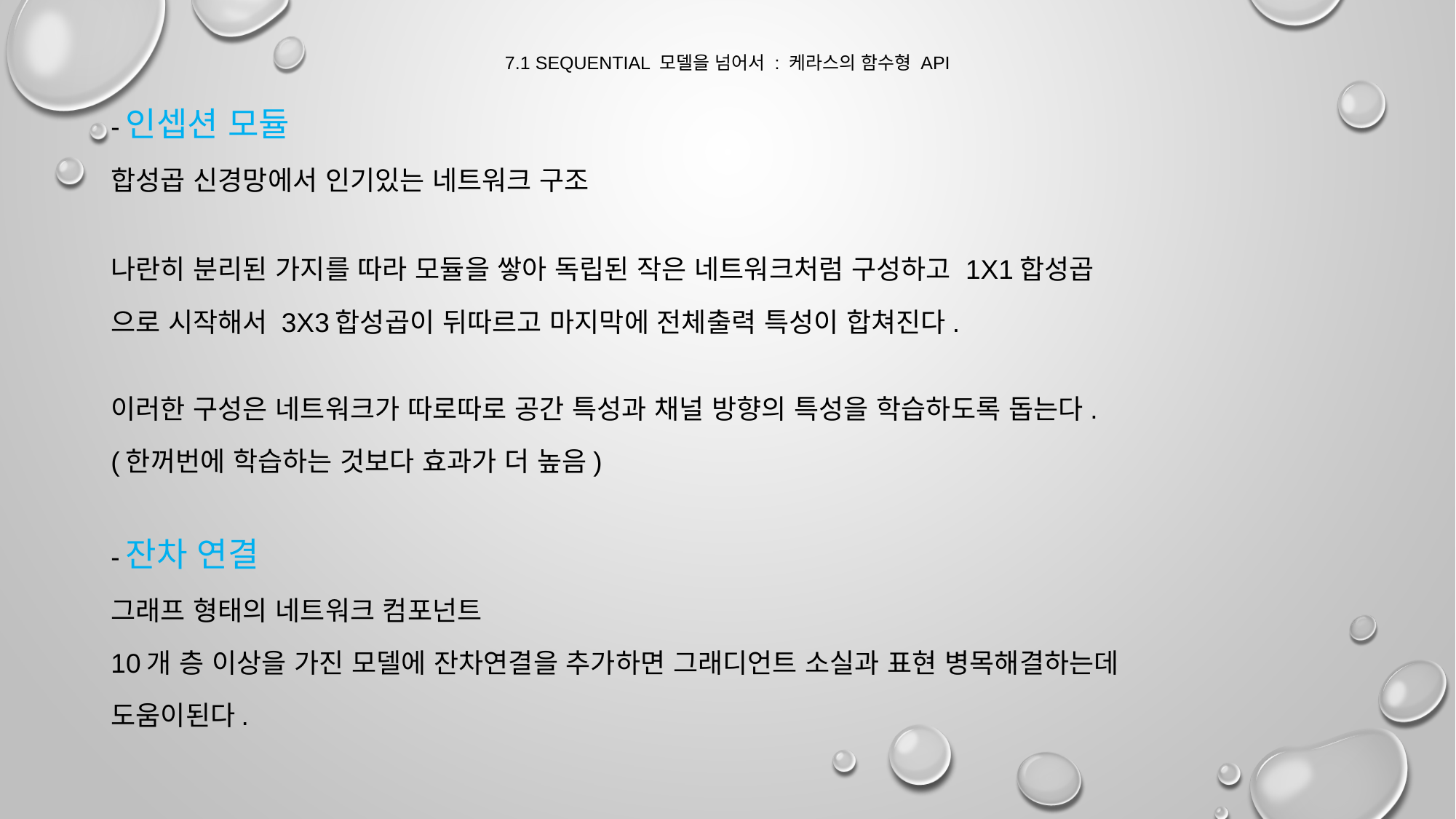

# 7.1 Sequential 모델을 넘어서 : 케라스의 함수형 API
-인셉션 모듈
합성곱 신경망에서 인기있는 네트워크 구조

나란히 분리된 가지를 따라 모듈을 쌓아 독립된 작은 네트워크처럼 구성하고 1X1합성곱
으로 시작해서 3X3합성곱이 뒤따르고 마지막에 전체출력 특성이 합쳐진다.

이러한 구성은 네트워크가 따로따로 공간 특성과 채널 방향의 특성을 학습하도록 돕는다.
(한꺼번에 학습하는 것보다 효과가 더 높음)

-잔차 연결
그래프 형태의 네트워크 컴포넌트
10개 층 이상을 가진 모델에 잔차연결을 추가하면 그래디언트 소실과 표현 병목해결하는데
도움이된다.